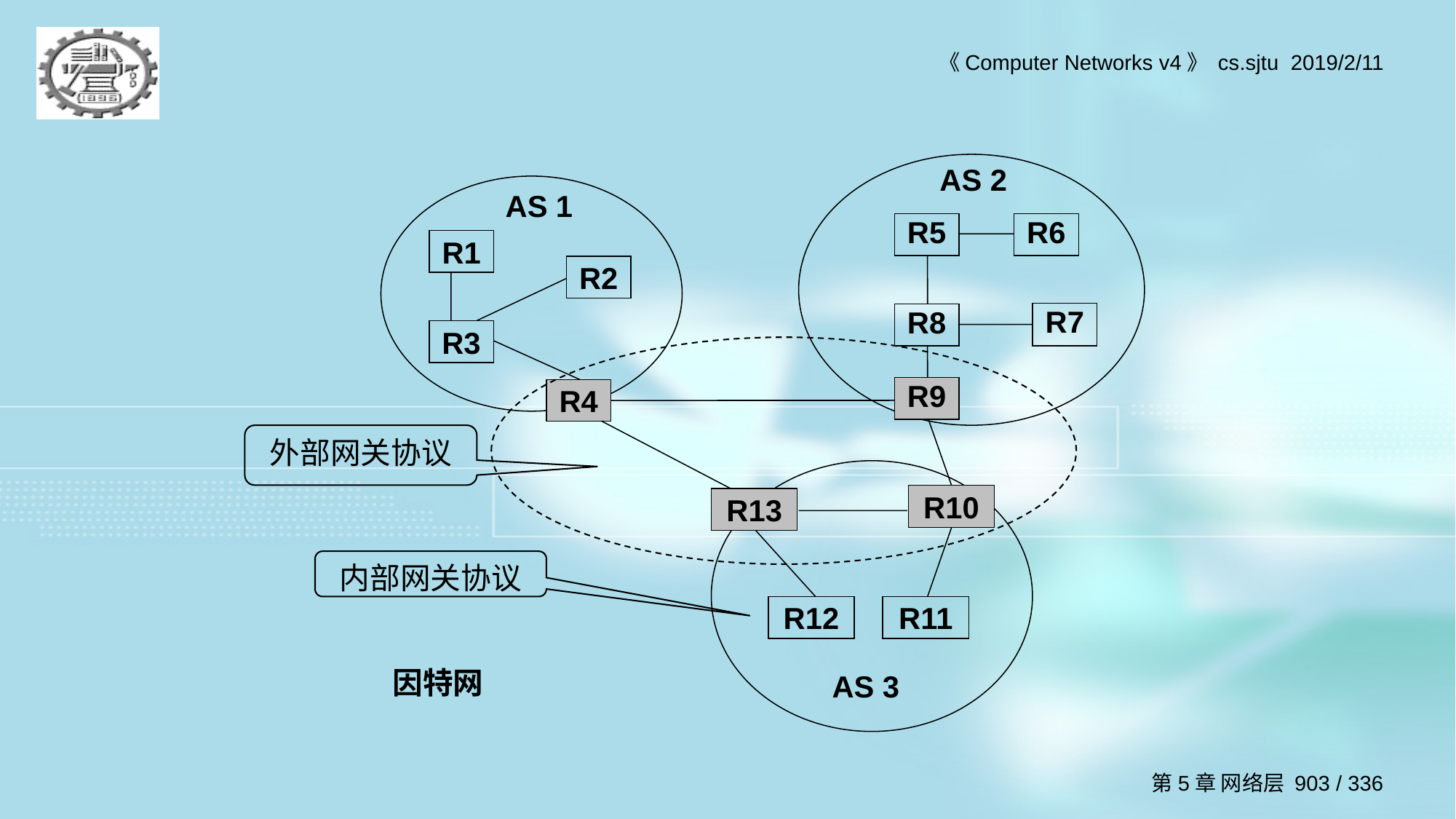

AS 2

AS 1
R5
R6
R1

R2

R7
R8
R3

R9
R4

外部网关协议

R10
R13

内部网关协议
R12
R11
因特网
AS 3